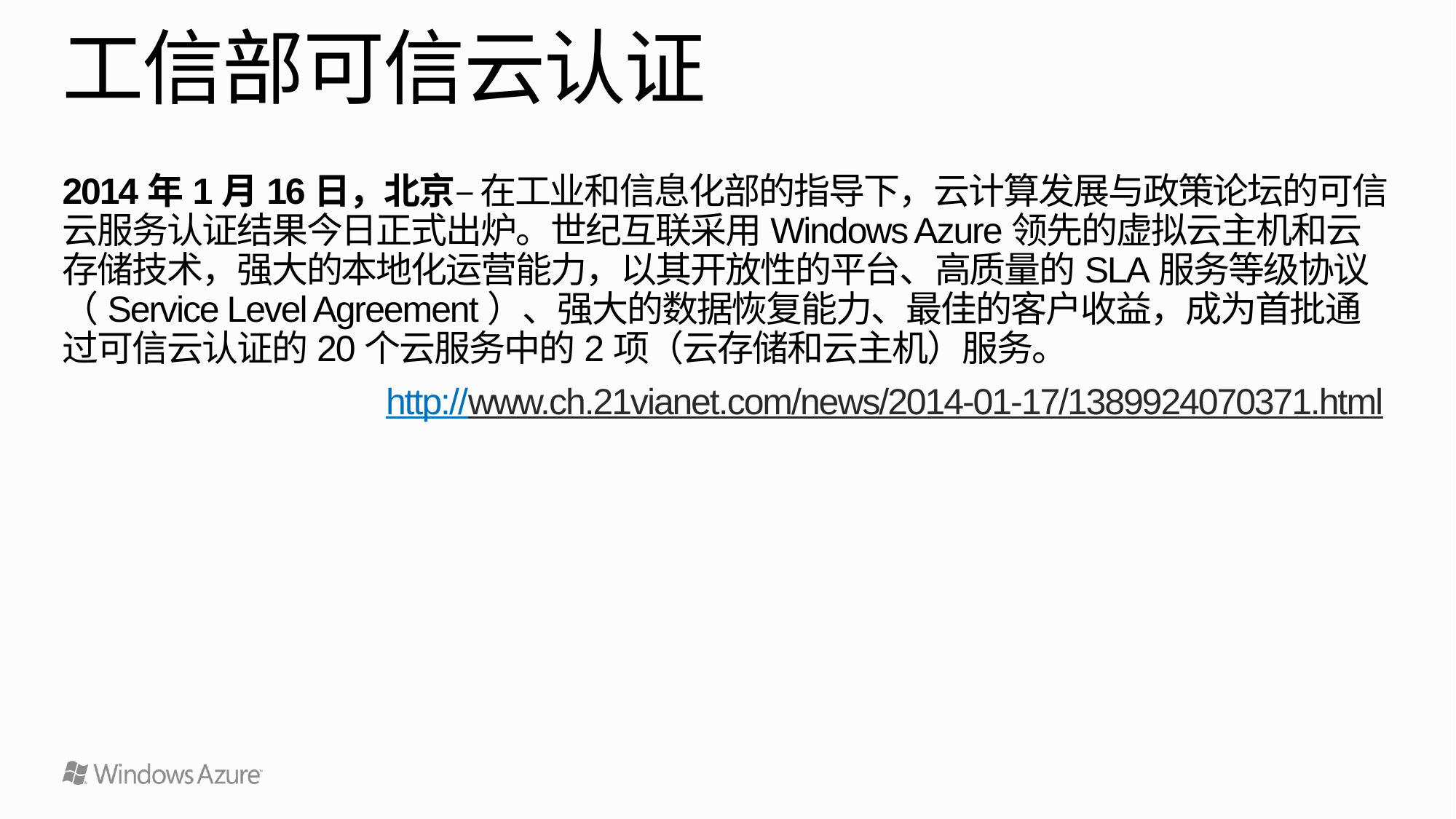

# 工信部可信云认证
2014年1月16日，北京– 在工业和信息化部的指导下，云计算发展与政策论坛的可信云服务认证结果今日正式出炉。世纪互联采用Windows Azure领先的虚拟云主机和云存储技术，强大的本地化运营能力，以其开放性的平台、高质量的SLA服务等级协议（Service Level Agreement）、强大的数据恢复能力、最佳的客户收益，成为首批通过可信云认证的20个云服务中的2项（云存储和云主机）服务。
http://www.ch.21vianet.com/news/2014-01-17/1389924070371.html